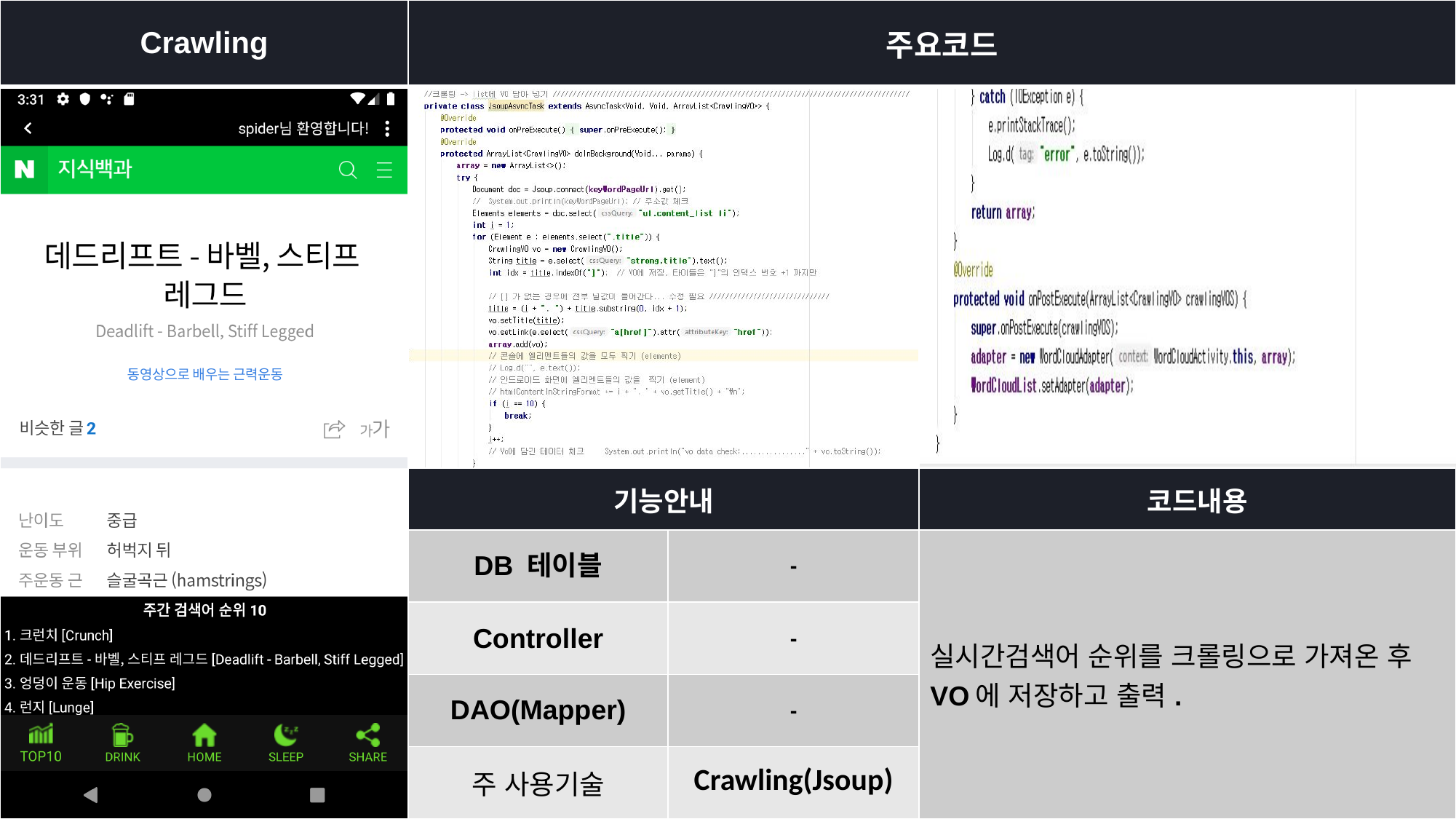

| Crawling | 주요코드 |  |  |
| --- | --- | --- | --- |
|  |  |  |  |
|  | 기능안내 |  | 코드내용 |
|  | DB 테이블 | - | 실시간검색어 순위를 크롤링으로 가져온 후 VO에 저장하고 출력. |
|  | Controller | - |  |
|  | DAO(Mapper) | - |  |
|  | 주 사용기술 | Crawling(Jsoup) |  |